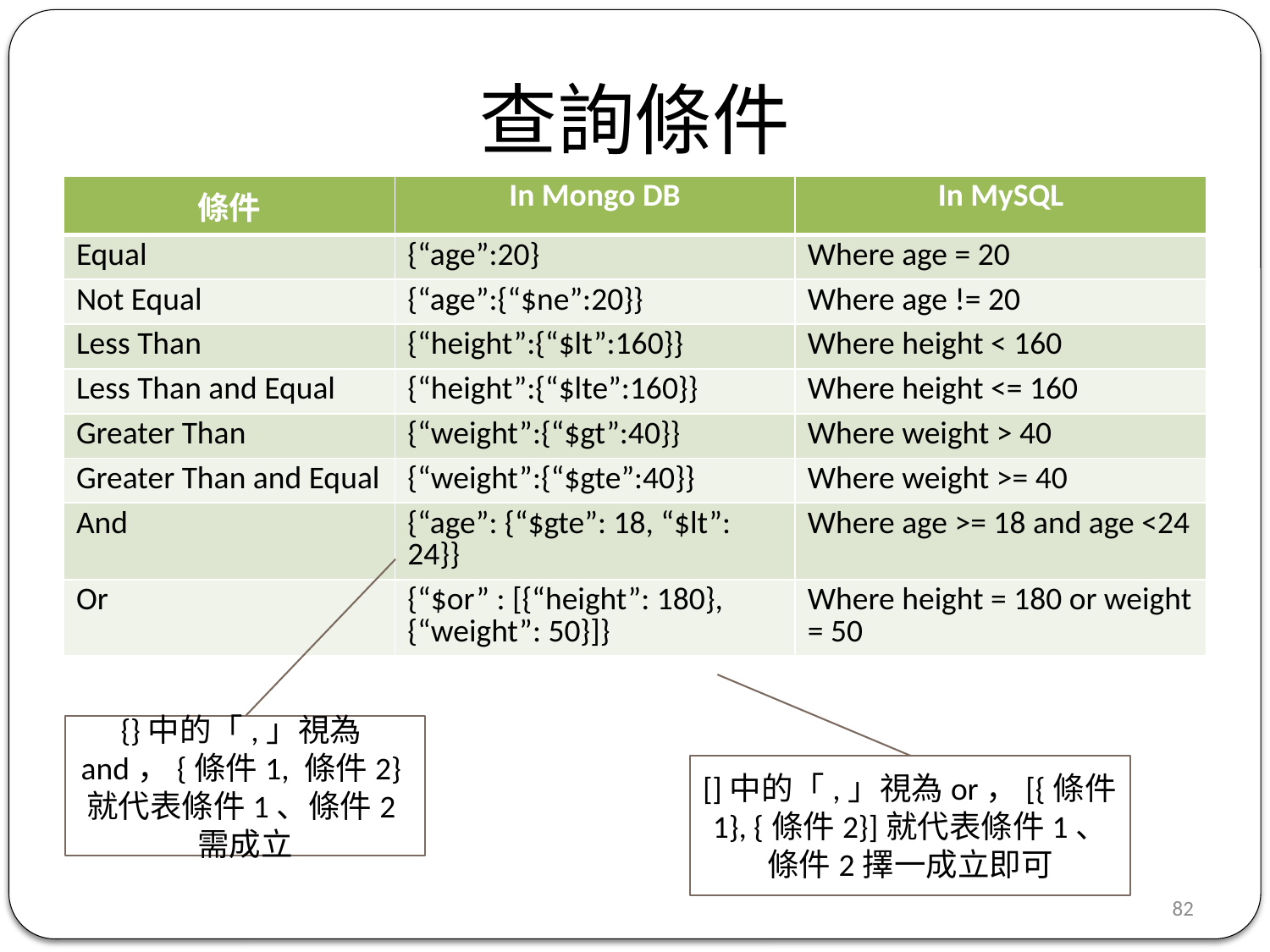

查詢條件
| 條件 | In Mongo DB | In MySQL |
| --- | --- | --- |
| Equal | {“age”:20} | Where age = 20 |
| Not Equal | {“age”:{“$ne”:20}} | Where age != 20 |
| Less Than | {“height”:{“$lt”:160}} | Where height < 160 |
| Less Than and Equal | {“height”:{“$lte”:160}} | Where height <= 160 |
| Greater Than | {“weight”:{“$gt”:40}} | Where weight > 40 |
| Greater Than and Equal | {“weight”:{“$gte”:40}} | Where weight >= 40 |
| And | {“age”: {“$gte”: 18, “$lt”: 24}} | Where age >= 18 and age <24 |
| Or | {“$or” : [{“height”: 180}, {“weight”: 50}]} | Where height = 180 or weight = 50 |
{}中的「,」視為and，{條件1, 條件2}就代表條件1、條件2需成立
[]中的「,」視為or，[{條件1}, {條件2}]就代表條件1、條件2擇一成立即可
82